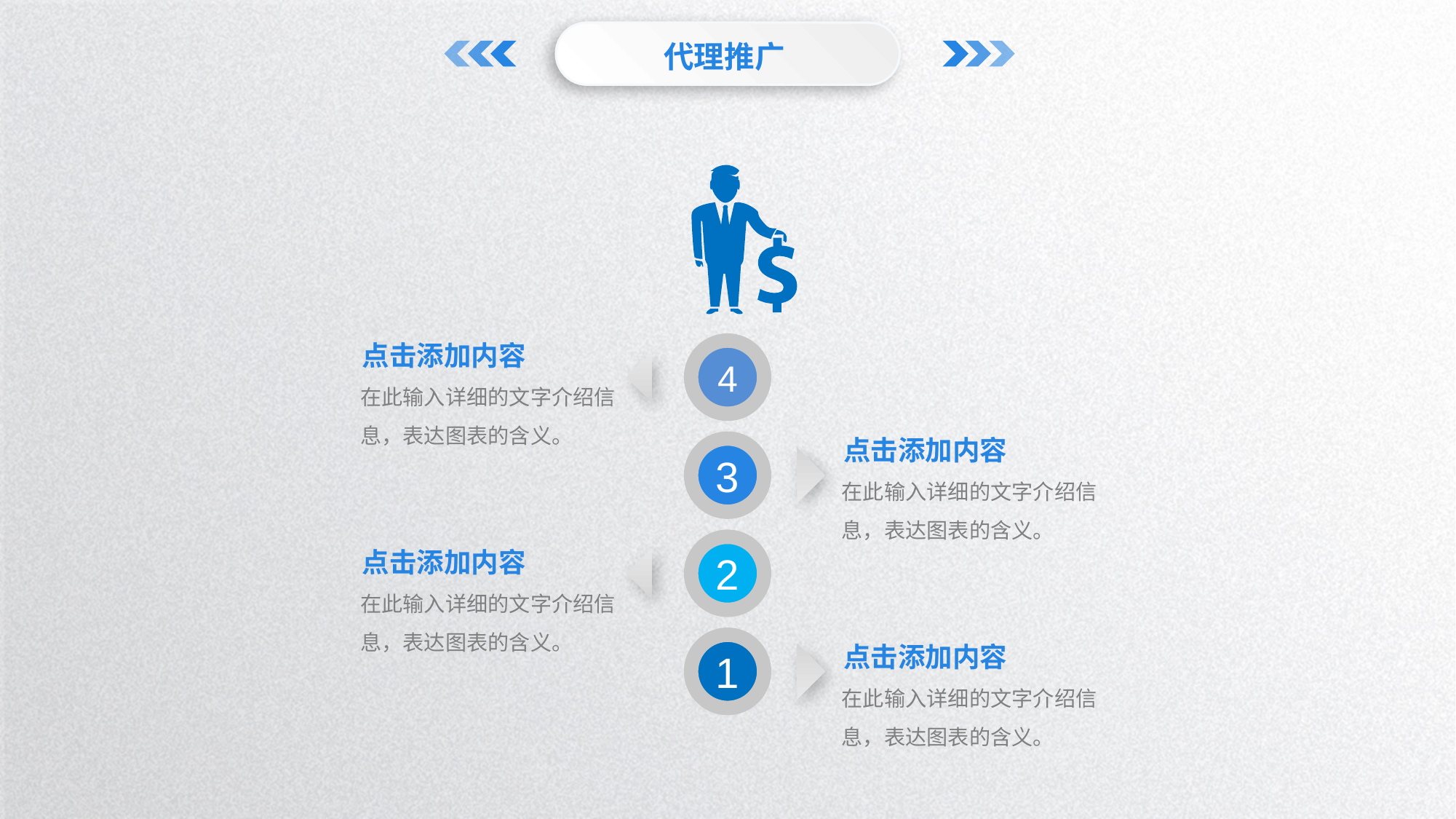

代理推广

点击添加内容
4

在此输入详细的文字介绍信息，表达图表的含义。
点击添加内容
3

在此输入详细的文字介绍信息，表达图表的含义。
2
点击添加内容

在此输入详细的文字介绍信息，表达图表的含义。
点击添加内容
1

在此输入详细的文字介绍信息，表达图表的含义。